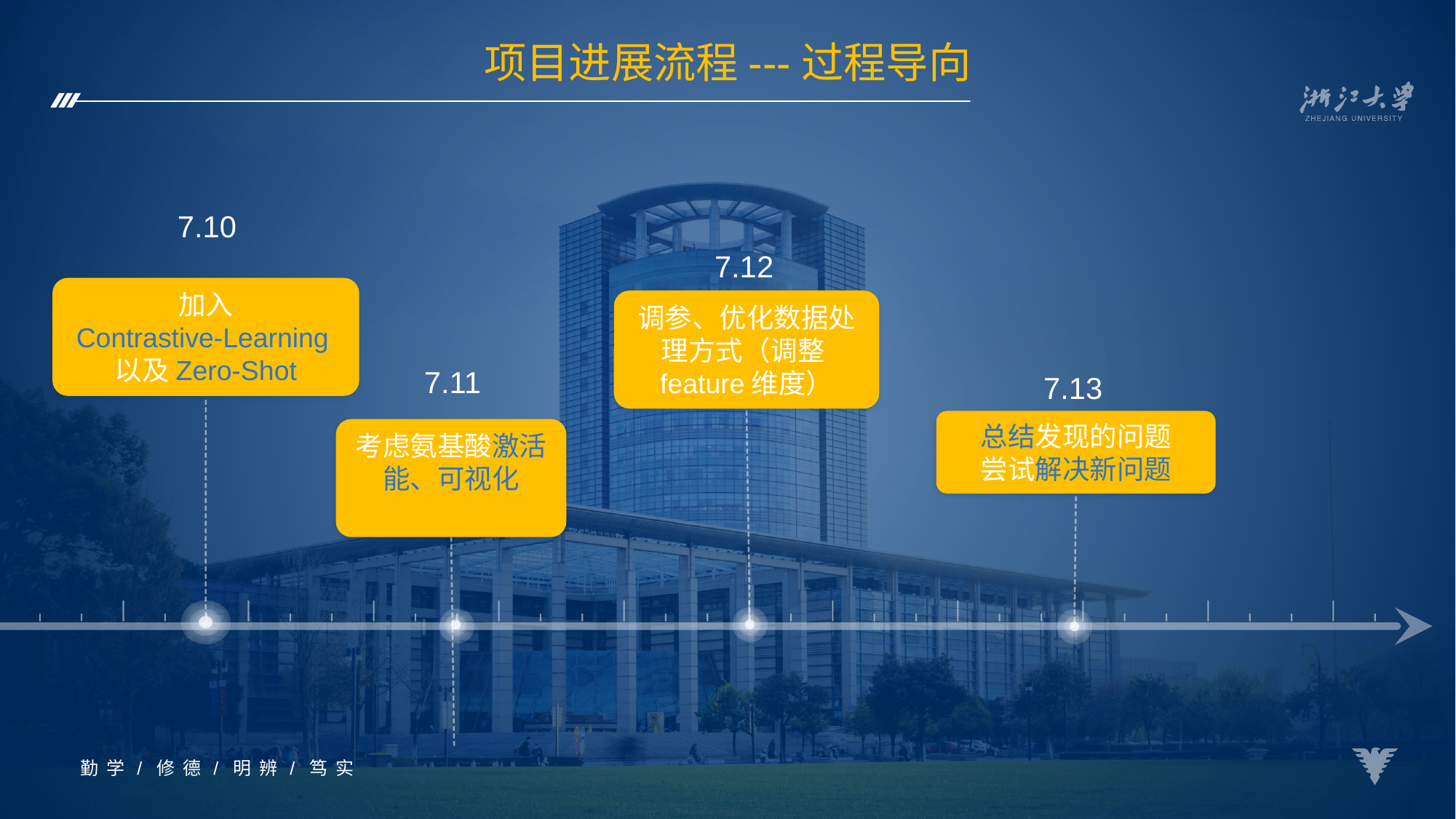

# 项目进展流程---过程导向
7.10
加入
Contrastive-Learning以及Zero-Shot

7.12
调参、优化数据处理方式（调整feature维度）

7.11
考虑氨基酸激活能、可视化

7.13
总结发现的问题
尝试解决新问题

勤  学  /  修  德  /  明  辨  /  笃  实